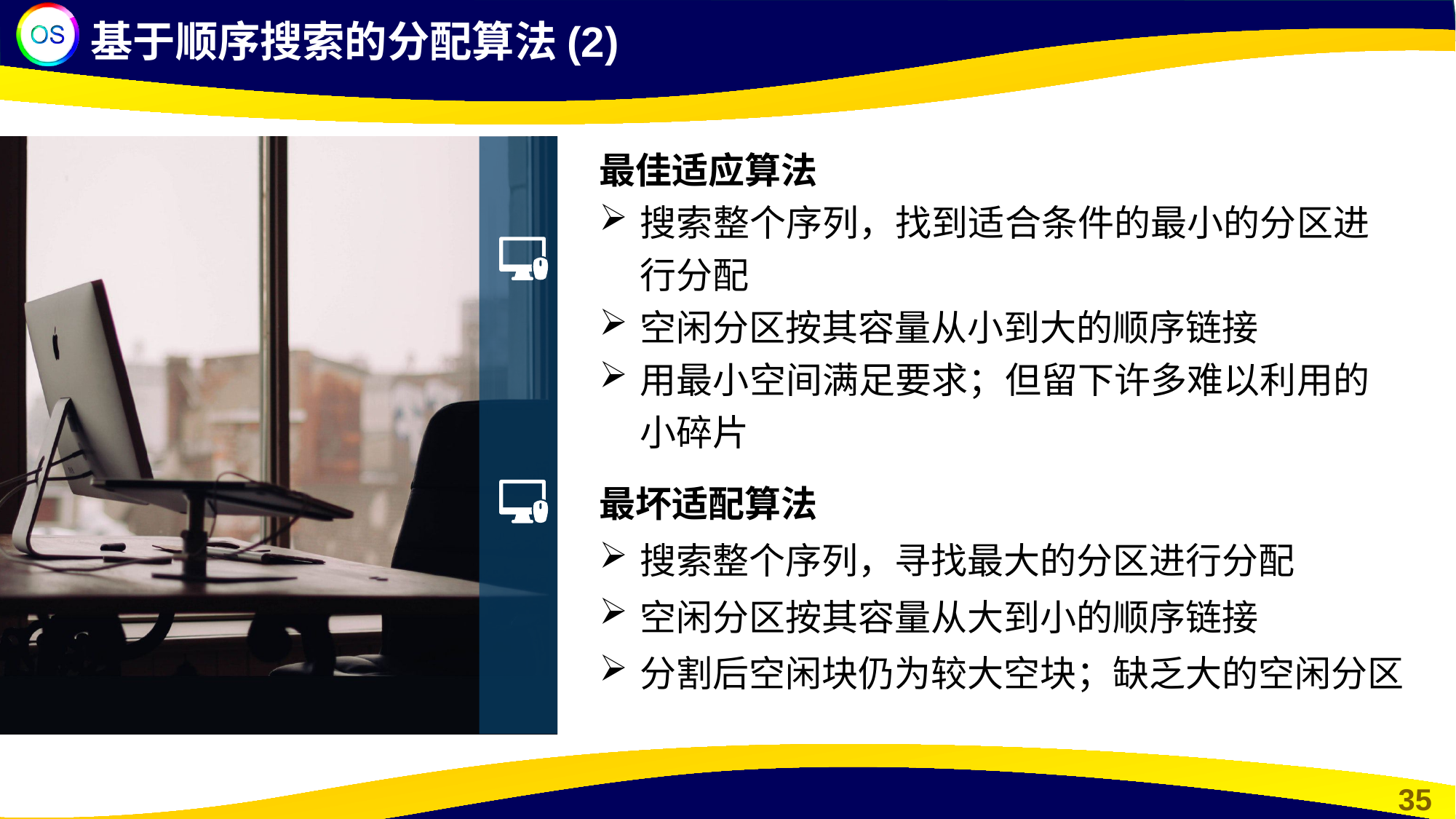

基于顺序搜索的分配算法(2)

最佳适应算法
搜索整个序列，找到适合条件的最小的分区进行分配
空闲分区按其容量从小到大的顺序链接
用最小空间满足要求；但留下许多难以利用的小碎片

最坏适配算法
搜索整个序列，寻找最大的分区进行分配
空闲分区按其容量从大到小的顺序链接
分割后空闲块仍为较大空块；缺乏大的空闲分区